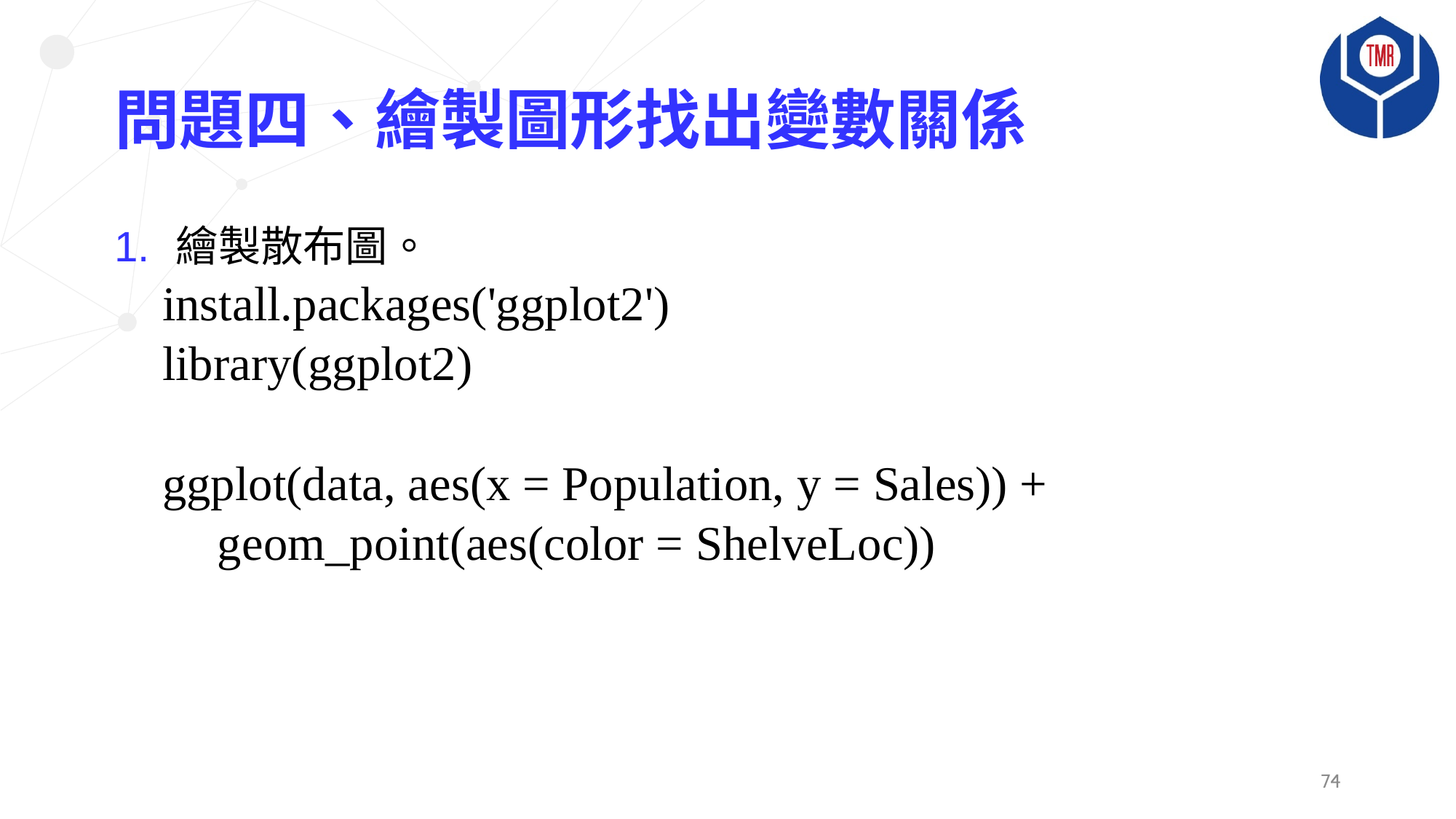

# 問題四、繪製圖形找出變數關係
繪製散布圖。
install.packages('ggplot2')
library(ggplot2)

ggplot(data, aes(x = Population, y = Sales)) +
  geom_point(aes(color = ShelveLoc))
74